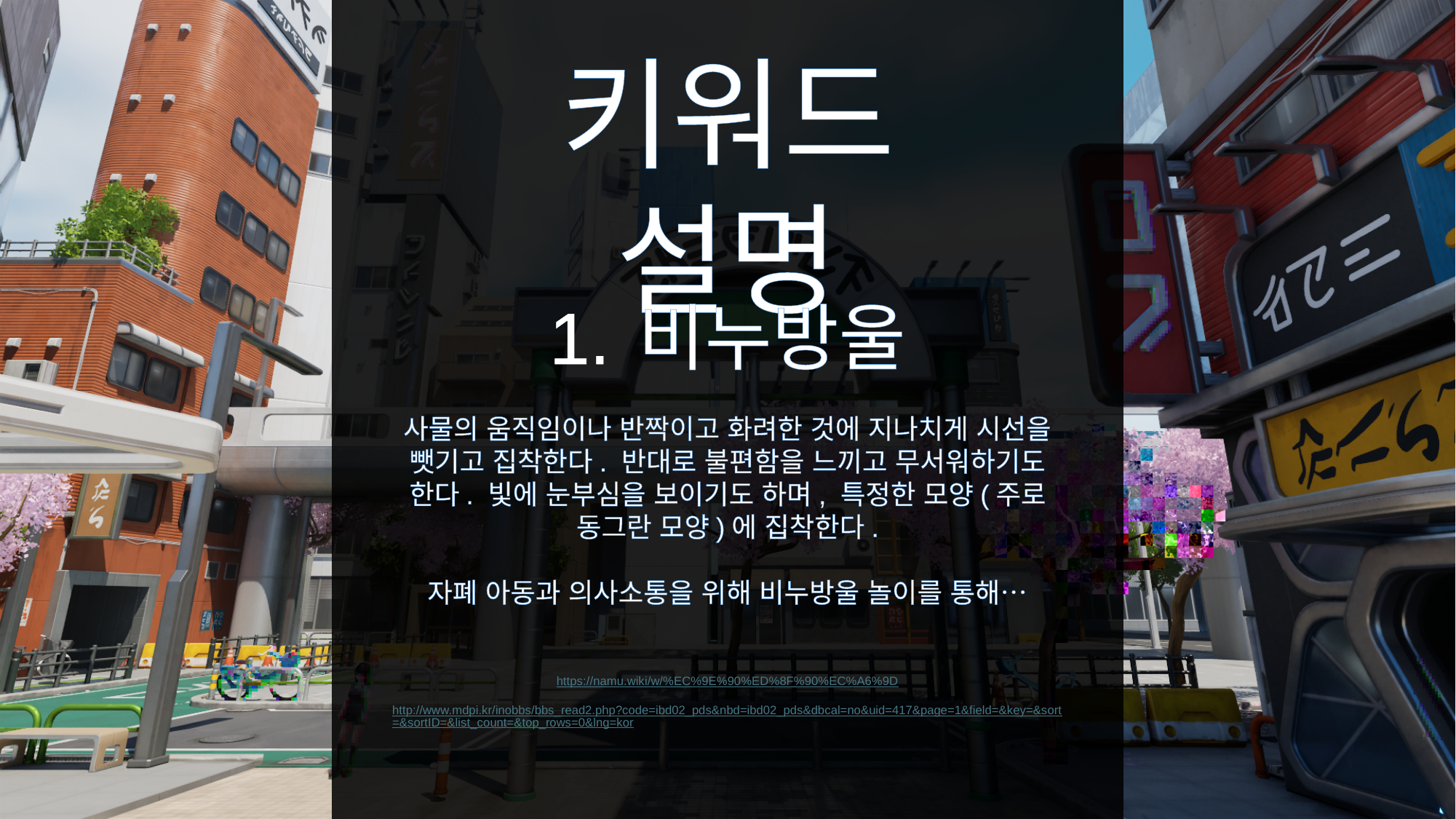

키워드 설명
비누방울

사물의 움직임이나 반짝이고 화려한 것에 지나치게 시선을 뺏기고 집착한다. 반대로 불편함을 느끼고 무서워하기도 한다. 빛에 눈부심을 보이기도 하며, 특정한 모양(주로 동그란 모양)에 집착한다.

자폐 아동과 의사소통을 위해 비누방울 놀이를 통해…

https://namu.wiki/w/%EC%9E%90%ED%8F%90%EC%A6%9D

http://www.mdpi.kr/inobbs/bbs_read2.php?code=ibd02_pds&nbd=ibd02_pds&dbcal=no&uid=417&page=1&field=&key=&sort=&sortID=&list_count=&top_rows=0&lng=kor